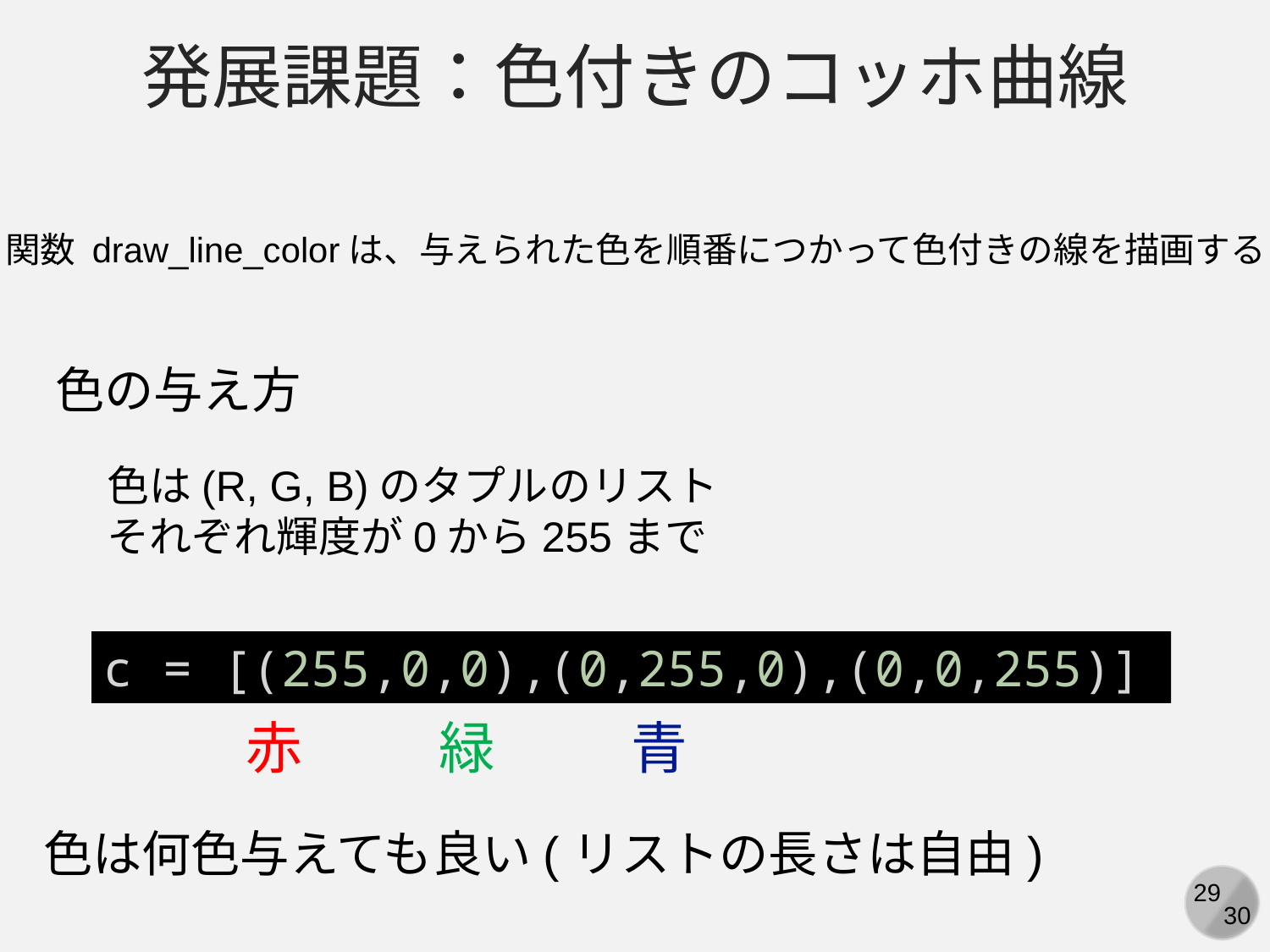

発展課題：色付きのコッホ曲線
関数 draw_line_colorは、与えられた色を順番につかって色付きの線を描画する
色の与え方
色は(R, G, B)のタプルのリスト
それぞれ輝度が0から255まで
c = [(255,0,0),(0,255,0),(0,0,255)]
赤
緑
青
色は何色与えても良い(リストの長さは自由)